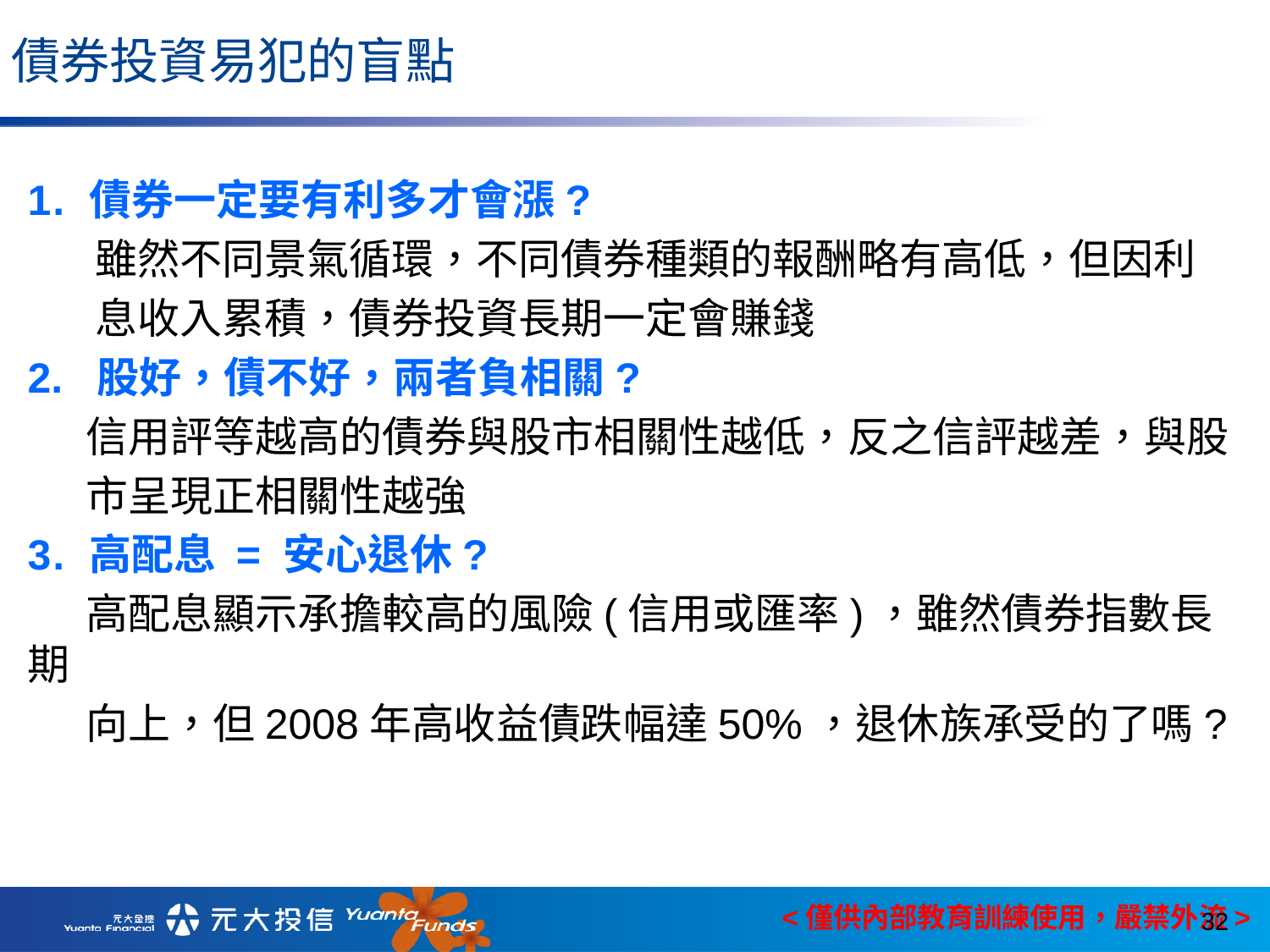

債券投資易犯的盲點
債券一定要有利多才會漲?
      雖然不同景氣循環，不同債券種類的報酬略有高低，但因利
      息收入累積，債券投資長期一定會賺錢
2.  股好，債不好，兩者負相關?
     信用評等越高的債券與股市相關性越低，反之信評越差，與股
     市呈現正相關性越強
高配息 = 安心退休?
     高配息顯示承擔較高的風險(信用或匯率)，雖然債券指數長期
     向上，但2008年高收益債跌幅達50%，退休族承受的了嗎?

32